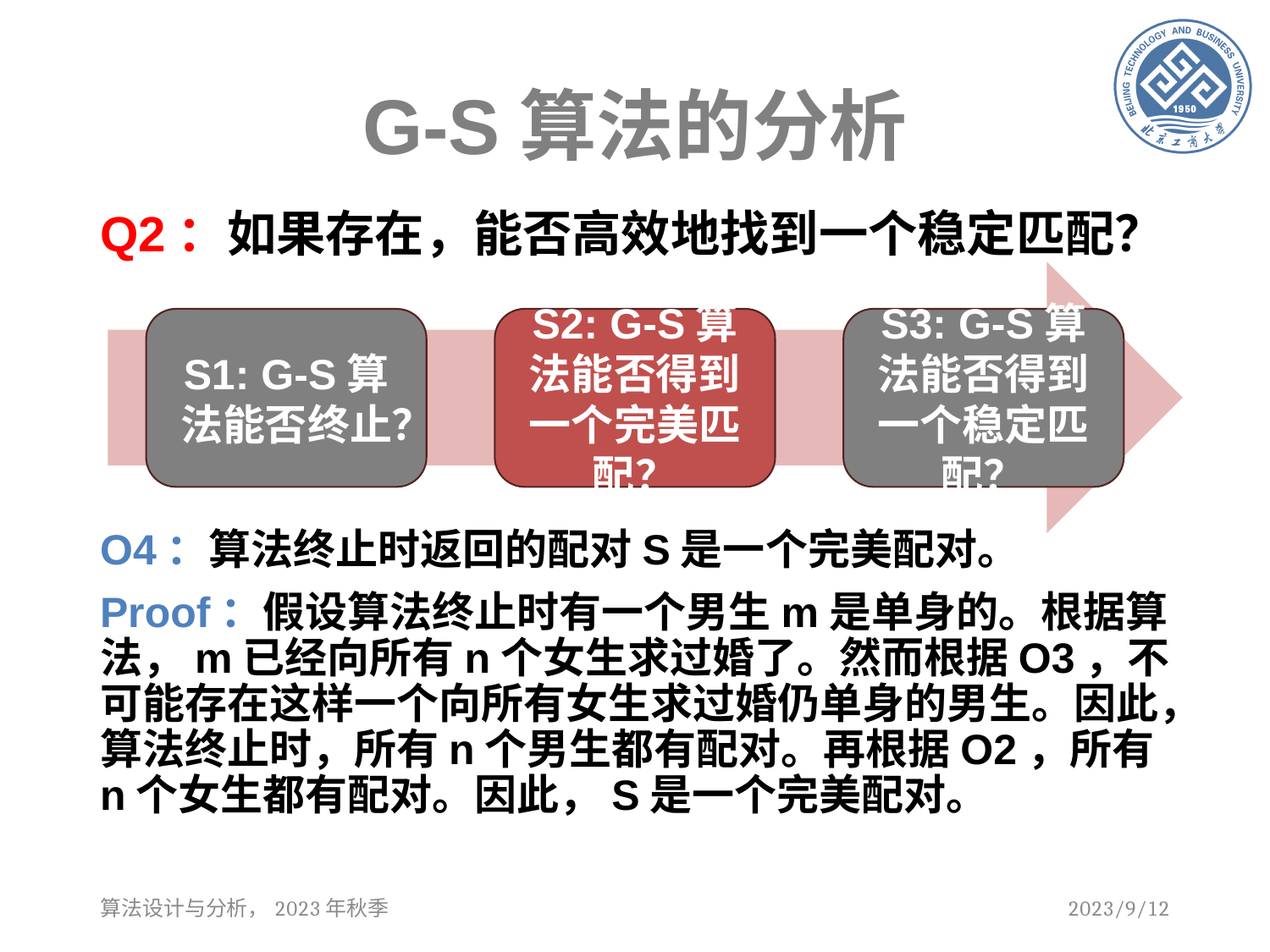

# G-S算法的分析
Q2：如果存在，能否高效地找到一个稳定匹配？

S2: G-S算法能否得到一个完美匹配？
S3: G-S算法能否得到一个稳定匹配？
S1: G-S算法能否终止？
O4：算法终止时返回的配对S是一个完美配对。
Proof：假设算法终止时有一个男生m是单身的。根据算法，m已经向所有n个女生求过婚了。然而根据O3，不可能存在这样一个向所有女生求过婚仍单身的男生。因此，算法终止时，所有n个男生都有配对。再根据O2，所有n个女生都有配对。因此，S是一个完美配对。
算法设计与分析，2023年秋季
2023/9/12